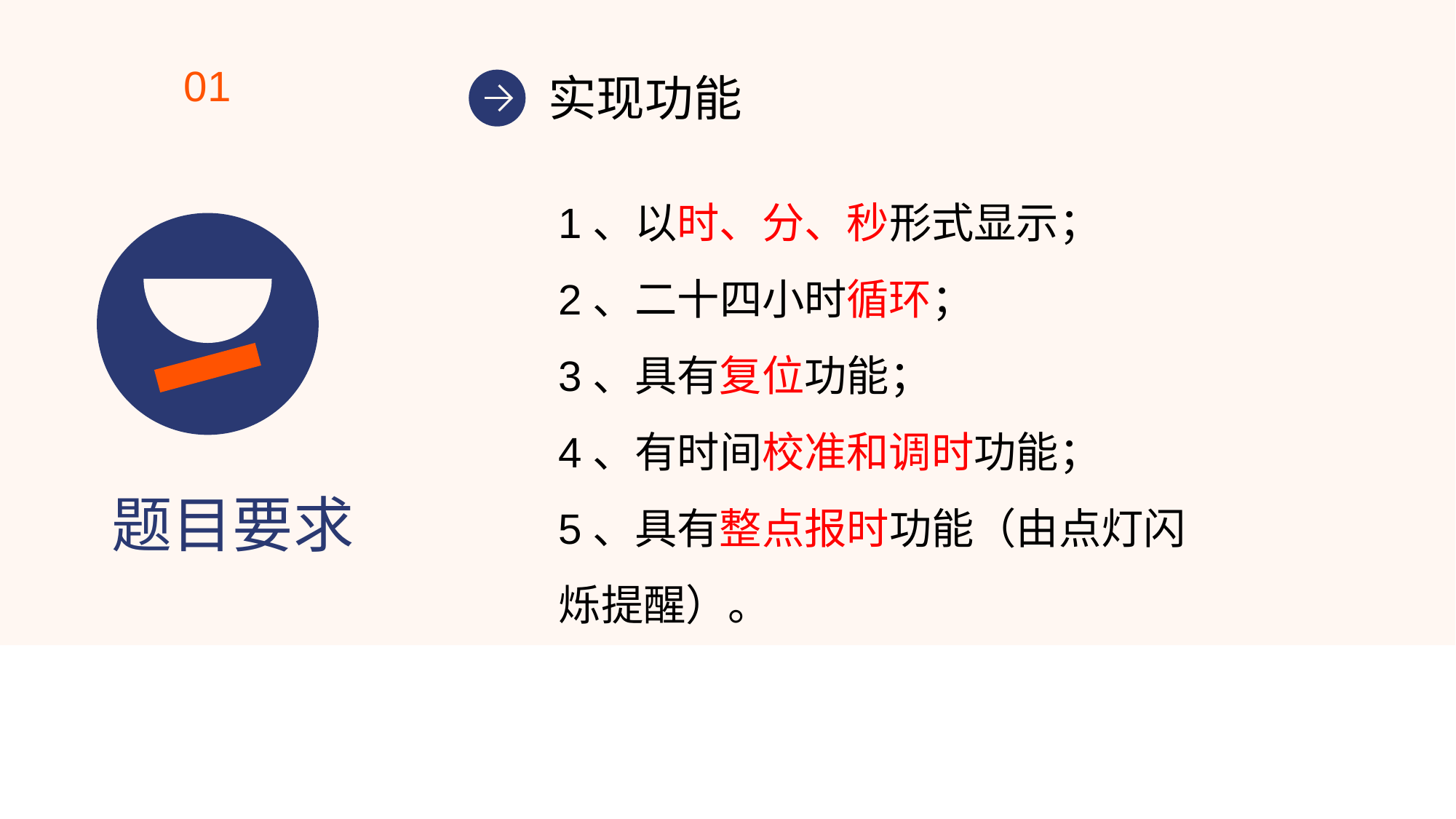

01
实现功能

1、以时、分、秒形式显示；
2、二十四小时循环；
3、具有复位功能；
4、有时间校准和调时功能；
5、具有整点报时功能（由点灯闪烁提醒）。

题目要求